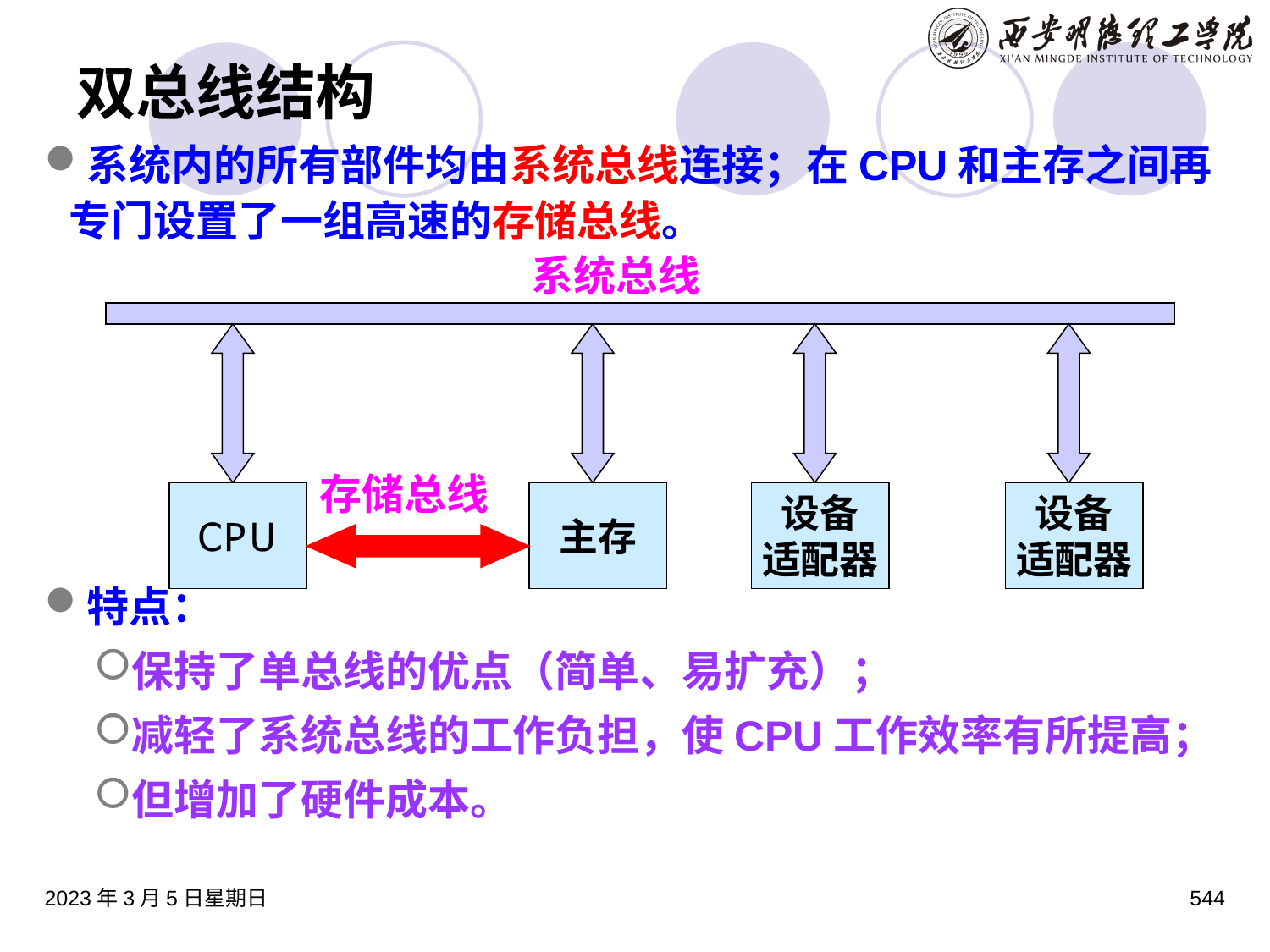

# 双总线结构
系统内的所有部件均由系统总线连接；在CPU和主存之间再专门设置了一组高速的存储总线。

特点：
保持了单总线的优点（简单、易扩充）；
减轻了系统总线的工作负担，使CPU工作效率有所提高；
但增加了硬件成本。
系统总线

存储总线
CPU
主存
设备
适配器
设备
适配器

2023年3月5日星期日
544